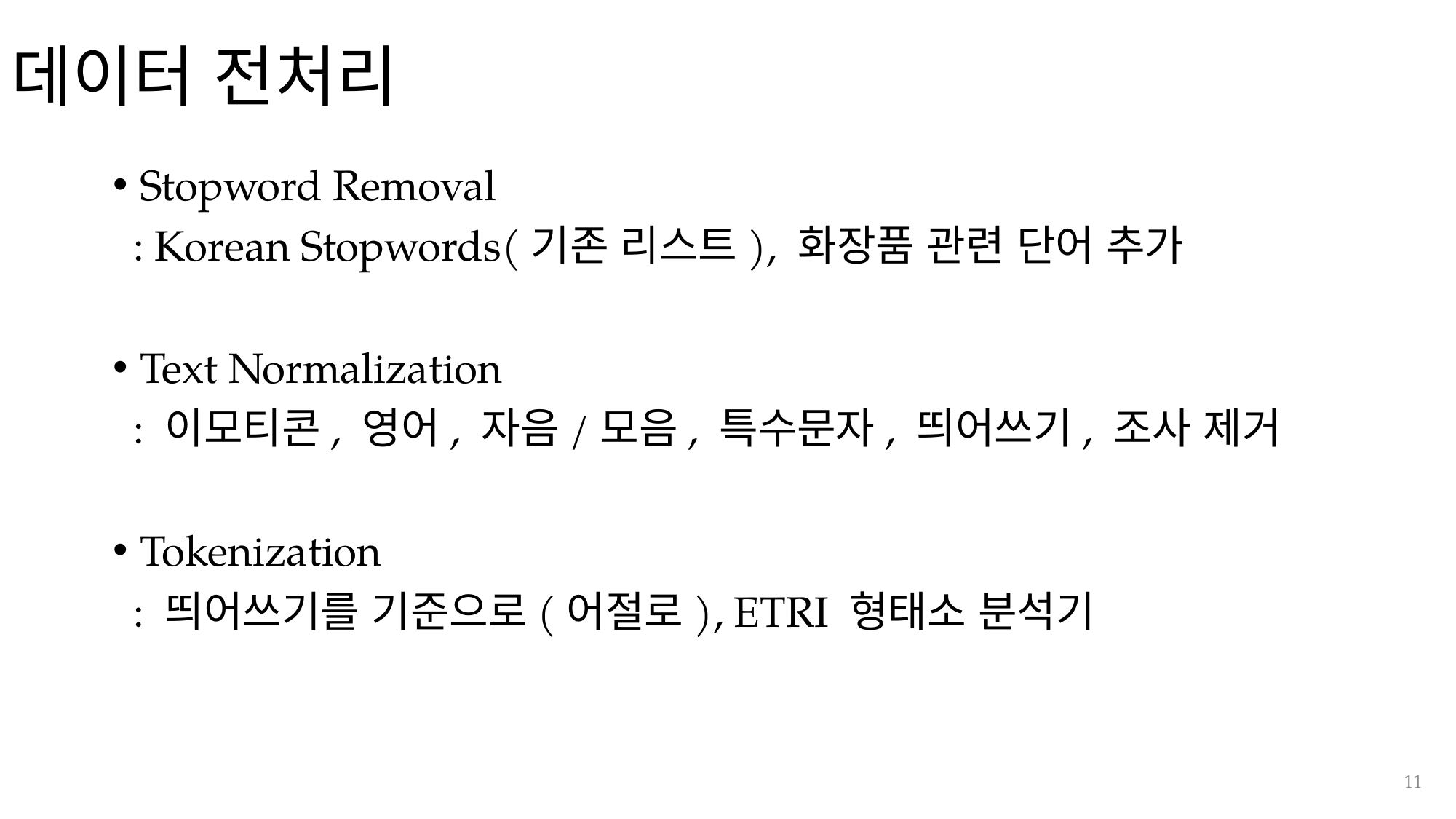

# 데이터 전처리
Stopword Removal
  : Korean Stopwords(기존 리스트), 화장품 관련 단어 추가

Text Normalization
  : 이모티콘, 영어, 자음/모음, 특수문자, 띄어쓰기, 조사 제거

Tokenization
  : 띄어쓰기를 기준으로(어절로), ETRI 형태소 분석기

11